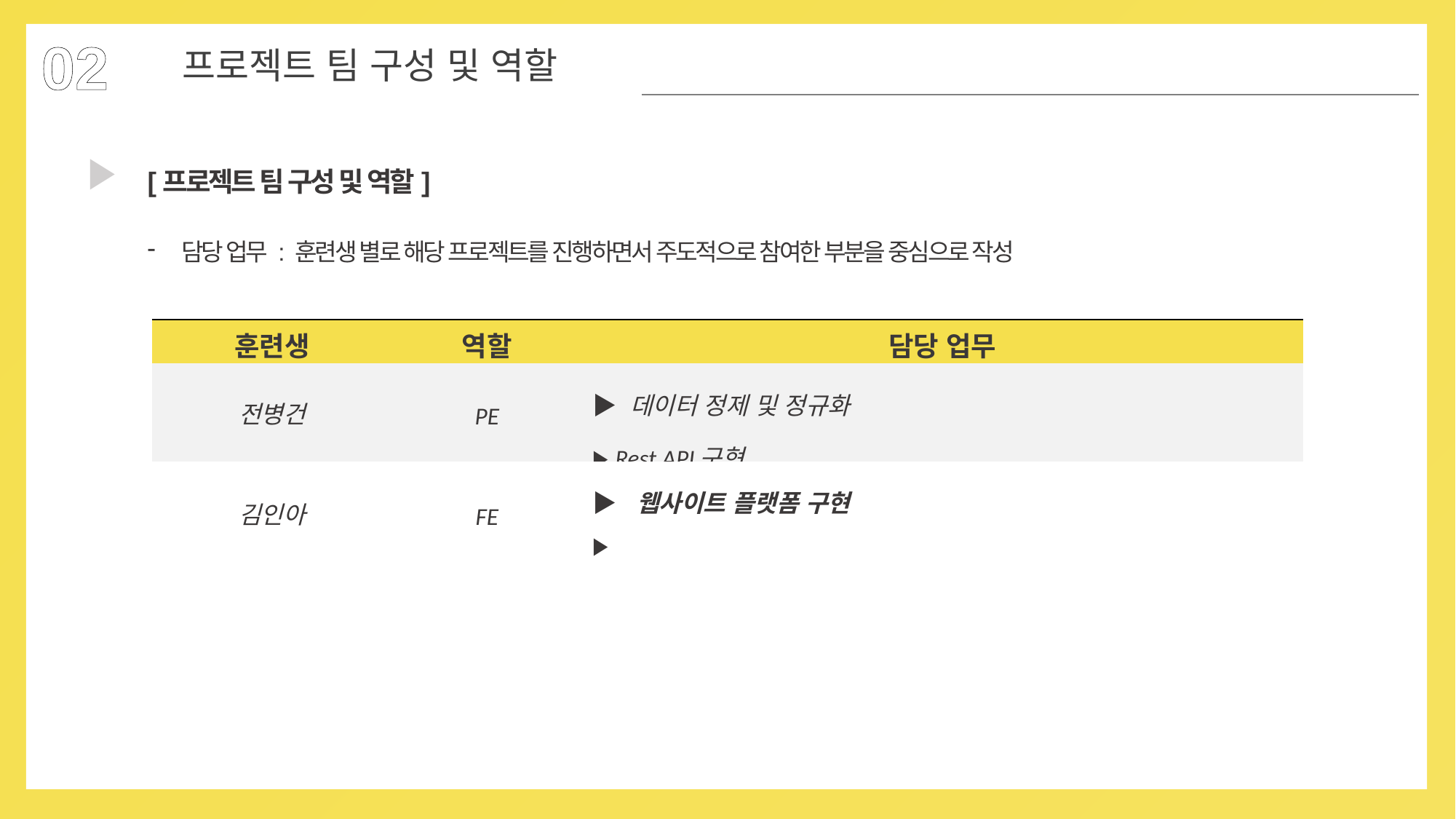

02

프로젝트 팀 구성 및 역할
▶
[프로젝트 팀 구성 및 역할]
담당 업무 : 훈련생 별로 해당 프로젝트를 진행하면서 주도적으로 참여한 부분을 중심으로 작성
| 훈련생 | 역할 | 담당 업무 |
| --- | --- | --- |
| 전병건 | PE | ▶ 데이터 정제 및 정규화 ▶ Rest API구현 |
| 김인아 | FE | ▶ 웹사이트 플랫폼 구현 ▶ |